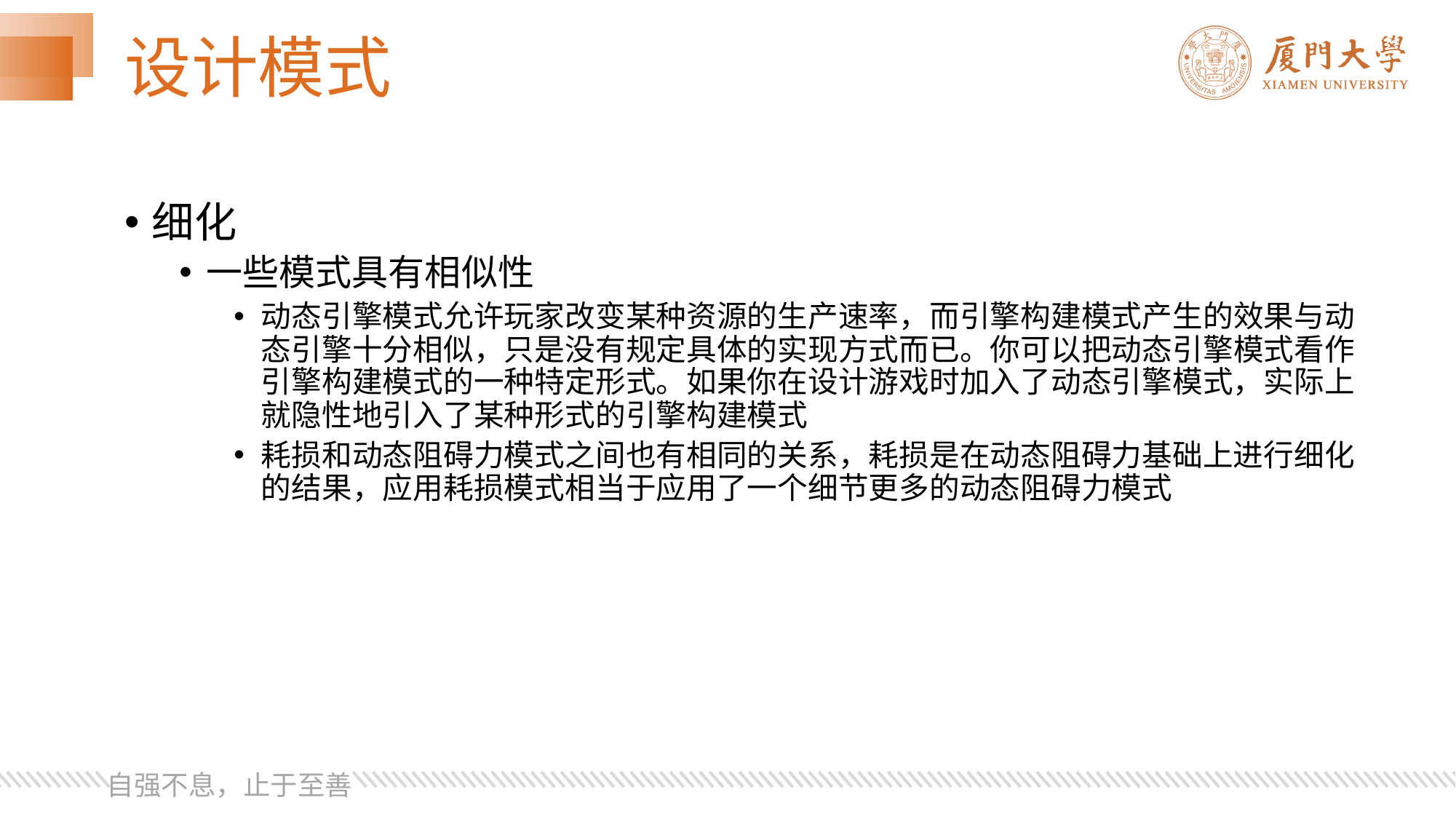

# 设计模式
细化
一些模式具有相似性
动态引擎模式允许玩家改变某种资源的生产速率，而引擎构建模式产生的效果与动态引擎十分相似，只是没有规定具体的实现方式而已。你可以把动态引擎模式看作引擎构建模式的一种特定形式。如果你在设计游戏时加入了动态引擎模式，实际上就隐性地引入了某种形式的引擎构建模式
耗损和动态阻碍力模式之间也有相同的关系，耗损是在动态阻碍力基础上进行细化的结果，应用耗损模式相当于应用了一个细节更多的动态阻碍力模式